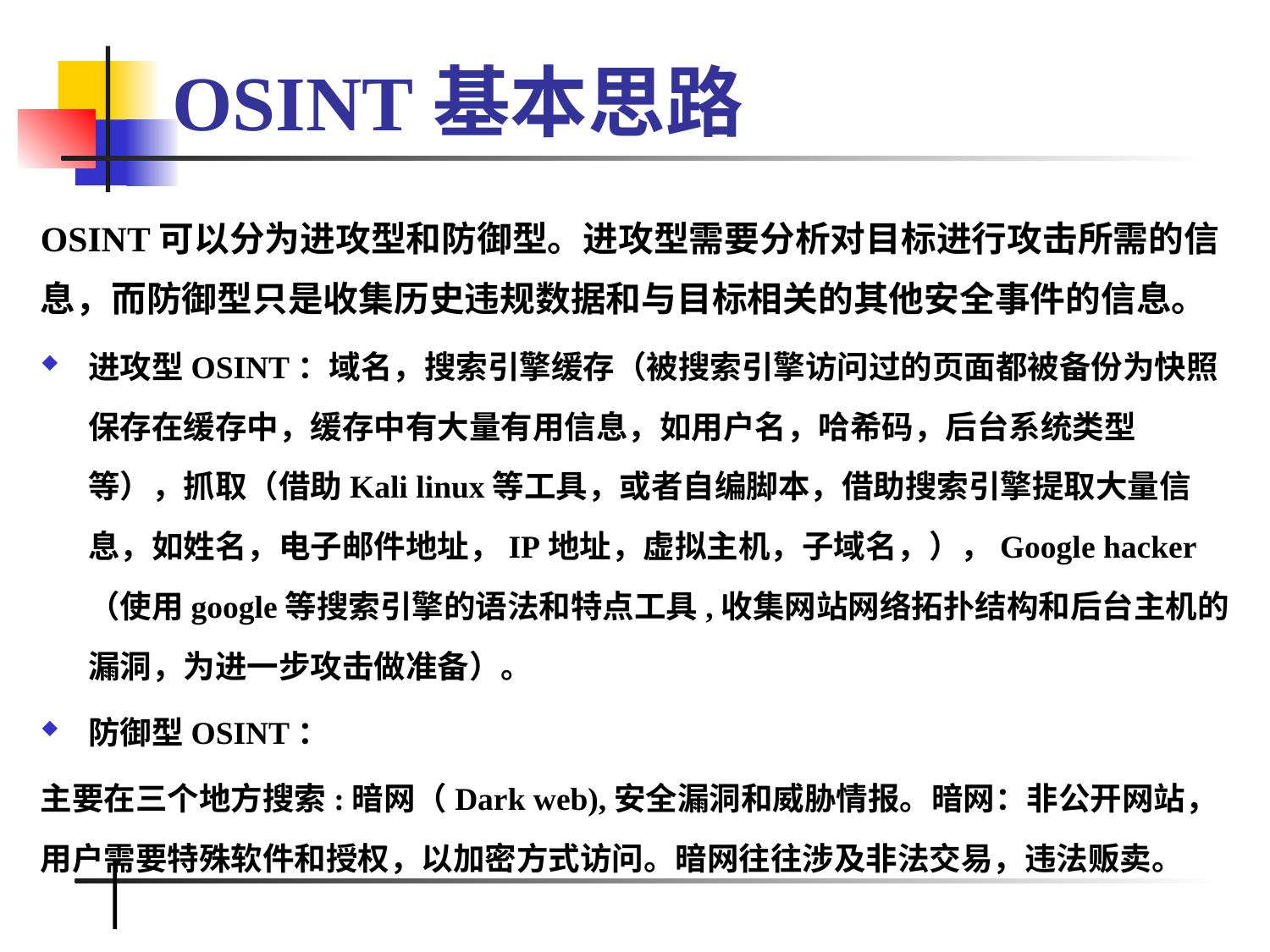

# OSINT基本思路
OSINT可以分为进攻型和防御型。进攻型需要分析对目标进行攻击所需的信息，而防御型只是收集历史违规数据和与目标相关的其他安全事件的信息。
进攻型OSINT：域名，搜索引擎缓存（被搜索引擎访问过的页面都被备份为快照保存在缓存中，缓存中有大量有用信息，如用户名，哈希码，后台系统类型等），抓取（借助Kali linux等工具，或者自编脚本，借助搜索引擎提取大量信息，如姓名，电子邮件地址，IP地址，虚拟主机，子域名，），Google hacker （使用google等搜索引擎的语法和特点工具,收集网站网络拓扑结构和后台主机的漏洞，为进一步攻击做准备）。
防御型OSINT：
主要在三个地方搜索:暗网（Dark web),安全漏洞和威胁情报。暗网：非公开网站，用户需要特殊软件和授权，以加密方式访问。暗网往往涉及非法交易，违法贩卖。